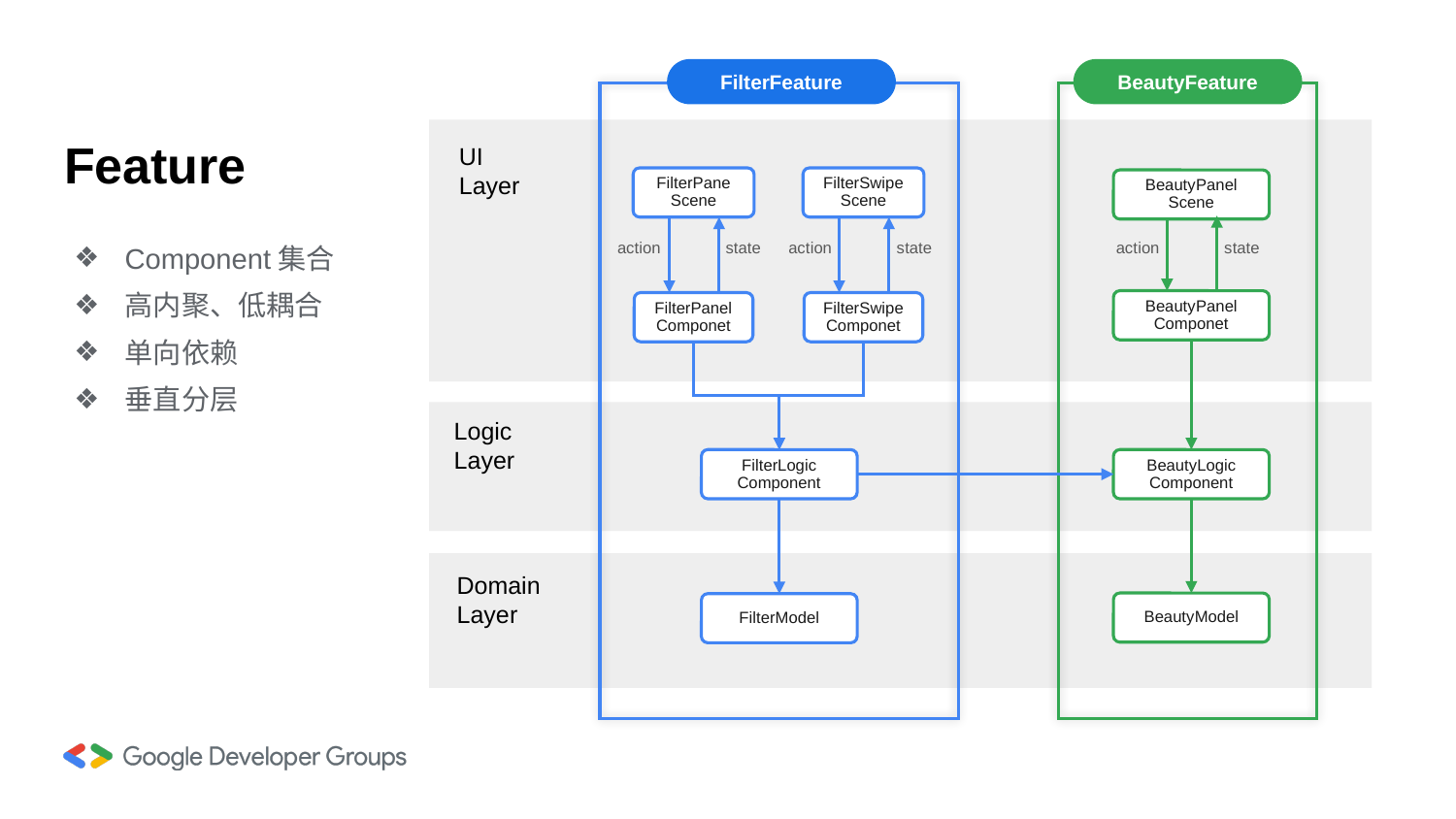

FilterFeature
BeautyFeature

# Feature

UI
Layer
FilterPane
Scene
FilterSwipe
Scene
BeautyPanel
Scene
Component集合
高内聚、低耦合
单向依赖
垂直分层
action
state
action
state
action
state
BeautyPanel
Componet
FilterPanel
Componet
FilterSwipe
Componet
Logic
Layer

BeautyLogic
Component
FilterLogic
Component

Domain
Layer
BeautyModel
FilterModel